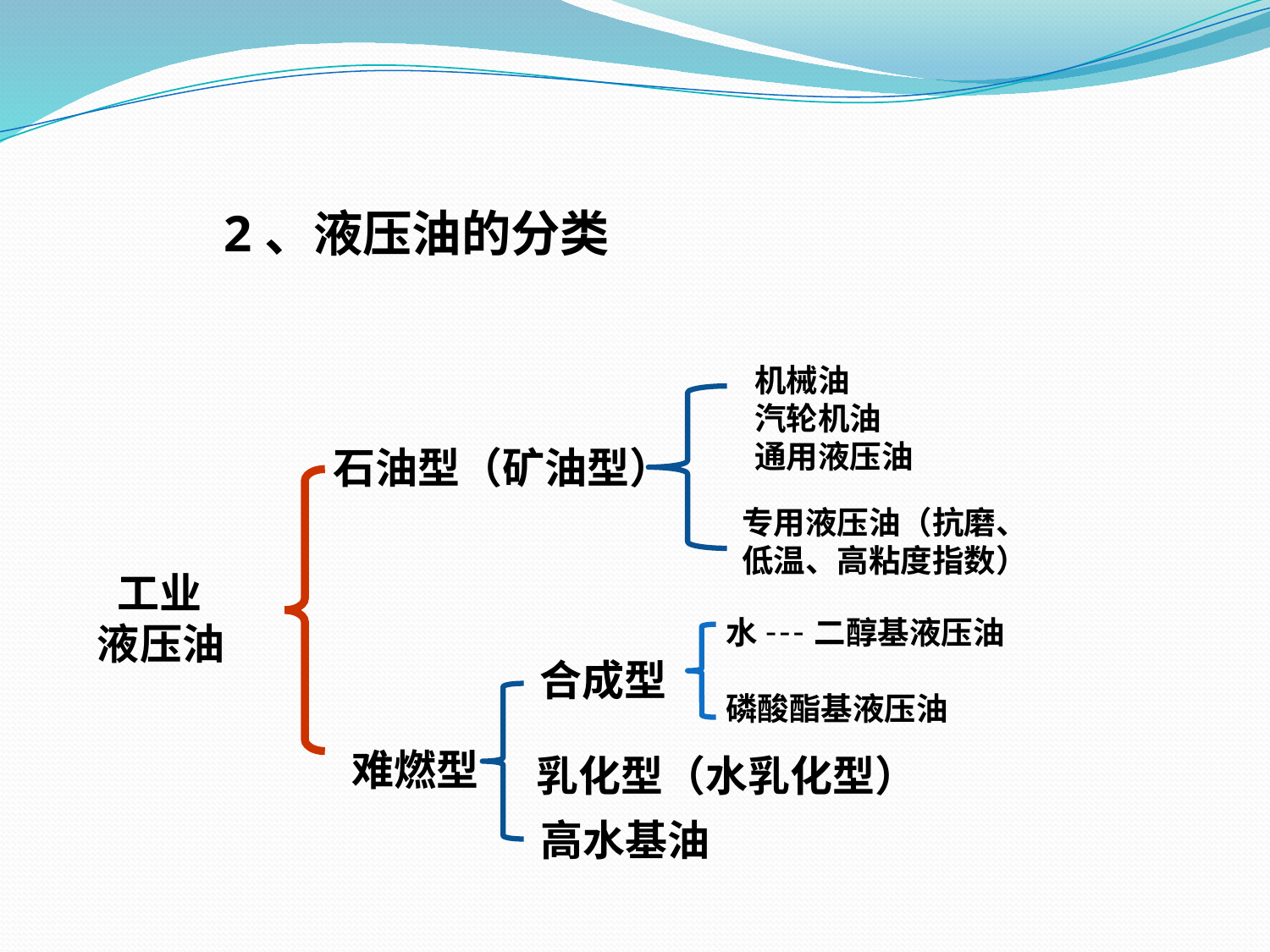

2、液压油的分类
机械油
汽轮机油
通用液压油

石油型（矿油型）

专用液压油（抗磨、
低温、高粘度指数）
 工业
液压油
水---二醇基液压油

磷酸酯基液压油
合成型

难燃型
乳化型（水乳化型）
高水基油